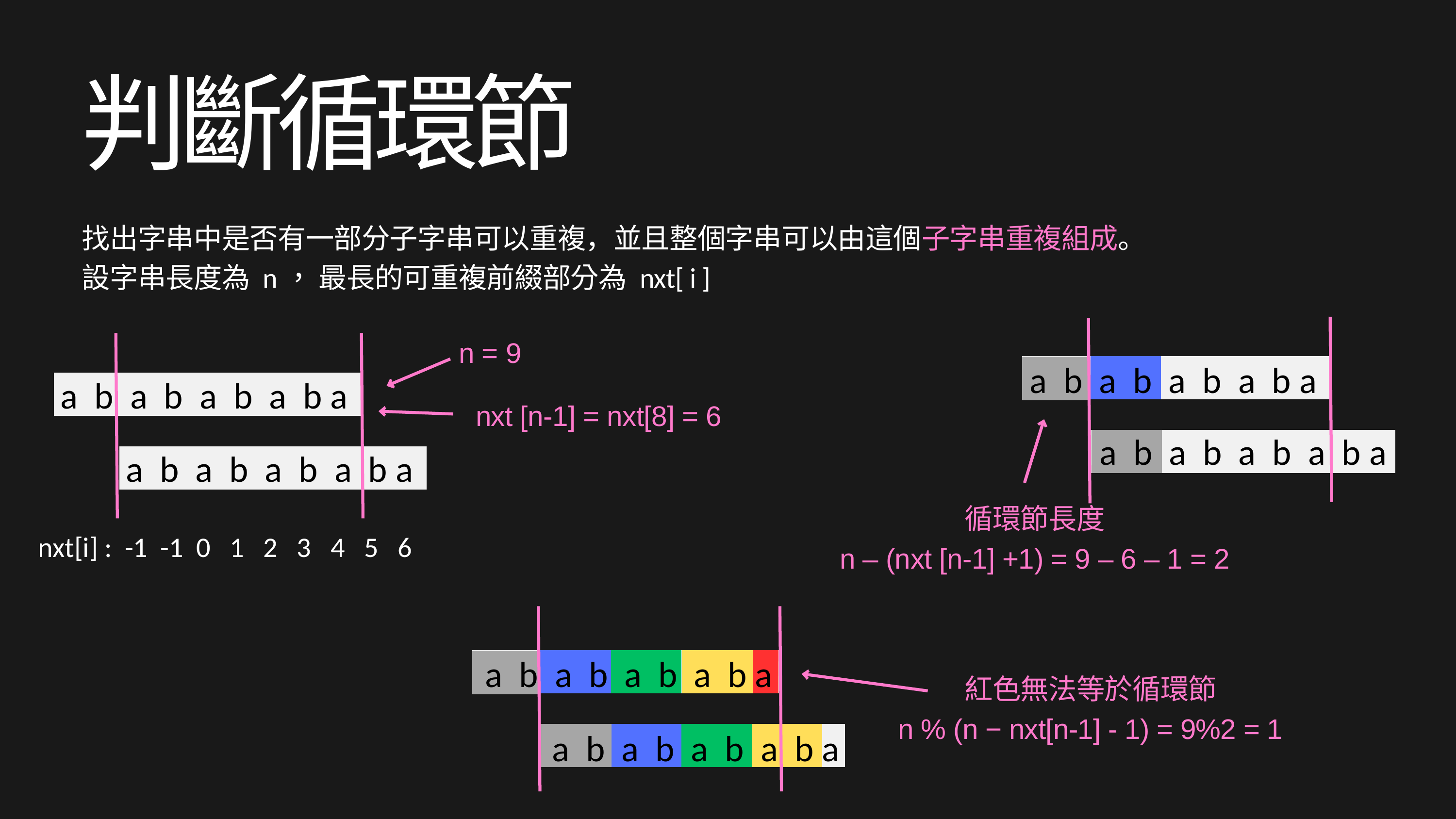

判斷循環節
找出字串中是否有一部分子字串可以重複，並且整個字串可以由這個子字串重複組成。
設字串長度為 n， 最長的可重複前綴部分為 nxt[ i ]

n = 9

a  b  a  b  a  b  a  b a

a  b  a  b  a  b  a  b a

nxt [n-1] = nxt[8] = 6

a  b  a  b  a  b  a  b a

a  b  a  b  a  b  a  b a

循環節長度
n – (nxt [n-1] +1) = 9 – 6 – 1 = 2
nxt[i] :  -1  -1  0   1   2   3   4   5   6

a  b  a  b  a  b  a  b a

紅色無法等於循環節
n % (n − nxt[n-1] - 1) = 9%2 = 1

a  b  a  b  a  b  a  b a